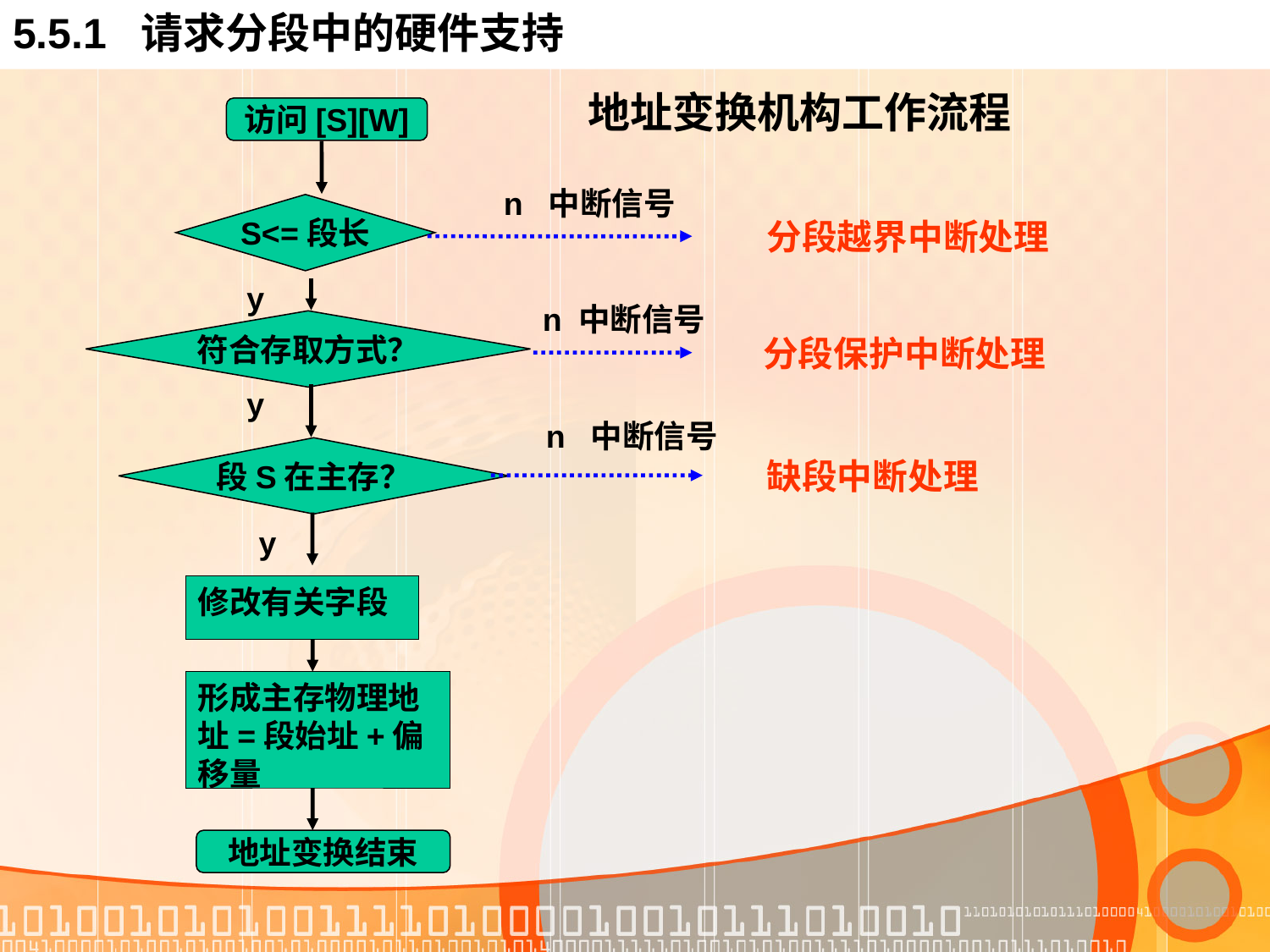

# 5.5.1  请求分段中的硬件支持
地址变换机构工作流程
访问[S][W]

n  中断信号

分段越界中断处理
S<=段长
y

n 中断信号

分段保护中断处理
符合存取方式？
y

n  中断信号

缺段中断处理
段S在主存？

y
修改有关字段

形成主存物理地址=段始址+偏移量

地址变换结束